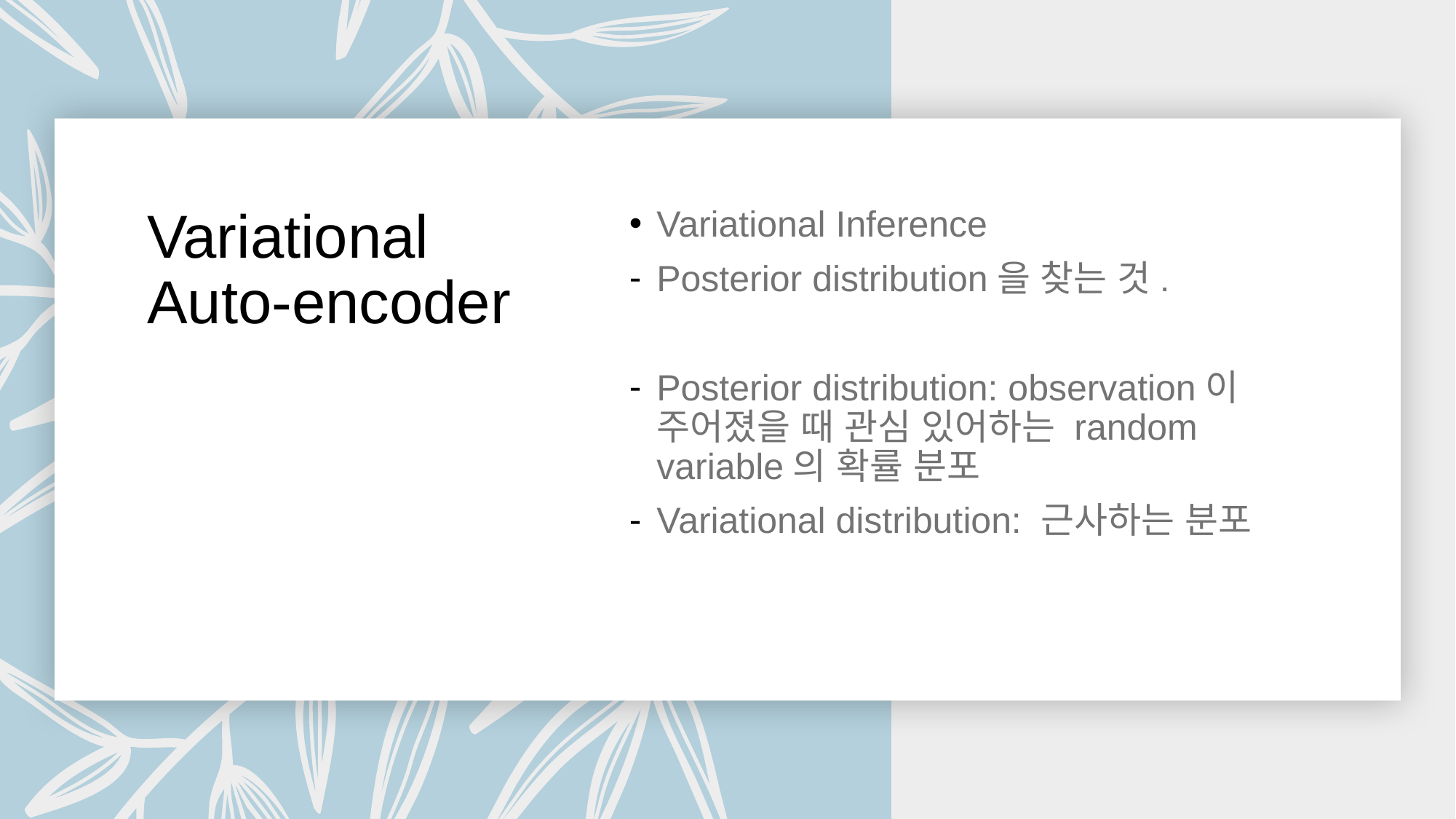

# Variational Auto-encoder
Variational Inference
Posterior distribution을 찾는 것.

Posterior distribution: observation이 주어졌을 때 관심 있어하는 random variable의 확률 분포
Variational distribution: 근사하는 분포